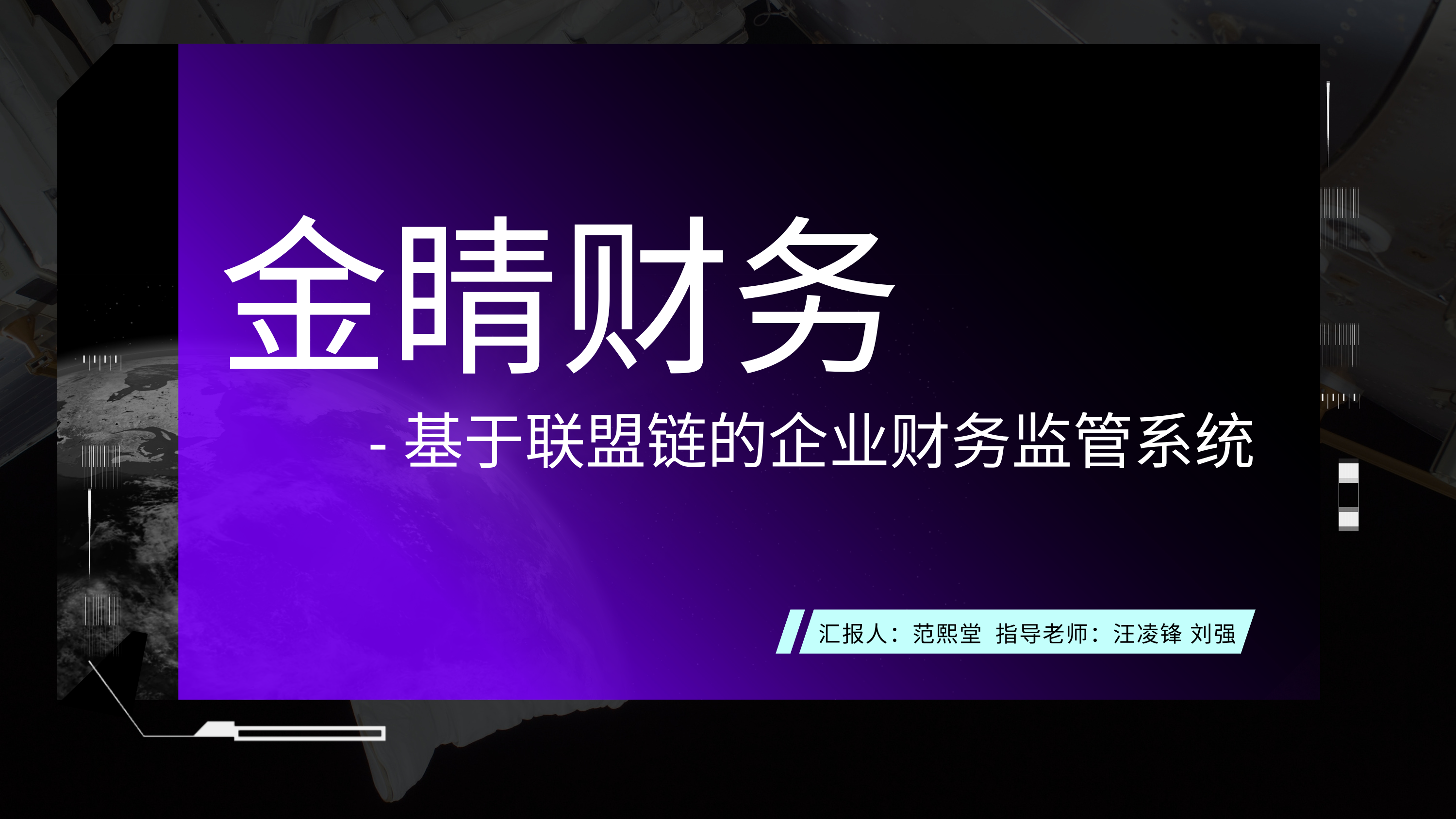

金睛财务
-基于联盟链的企业财务监管系统

汇报人：范熙堂  指导老师：汪凌锋 刘强